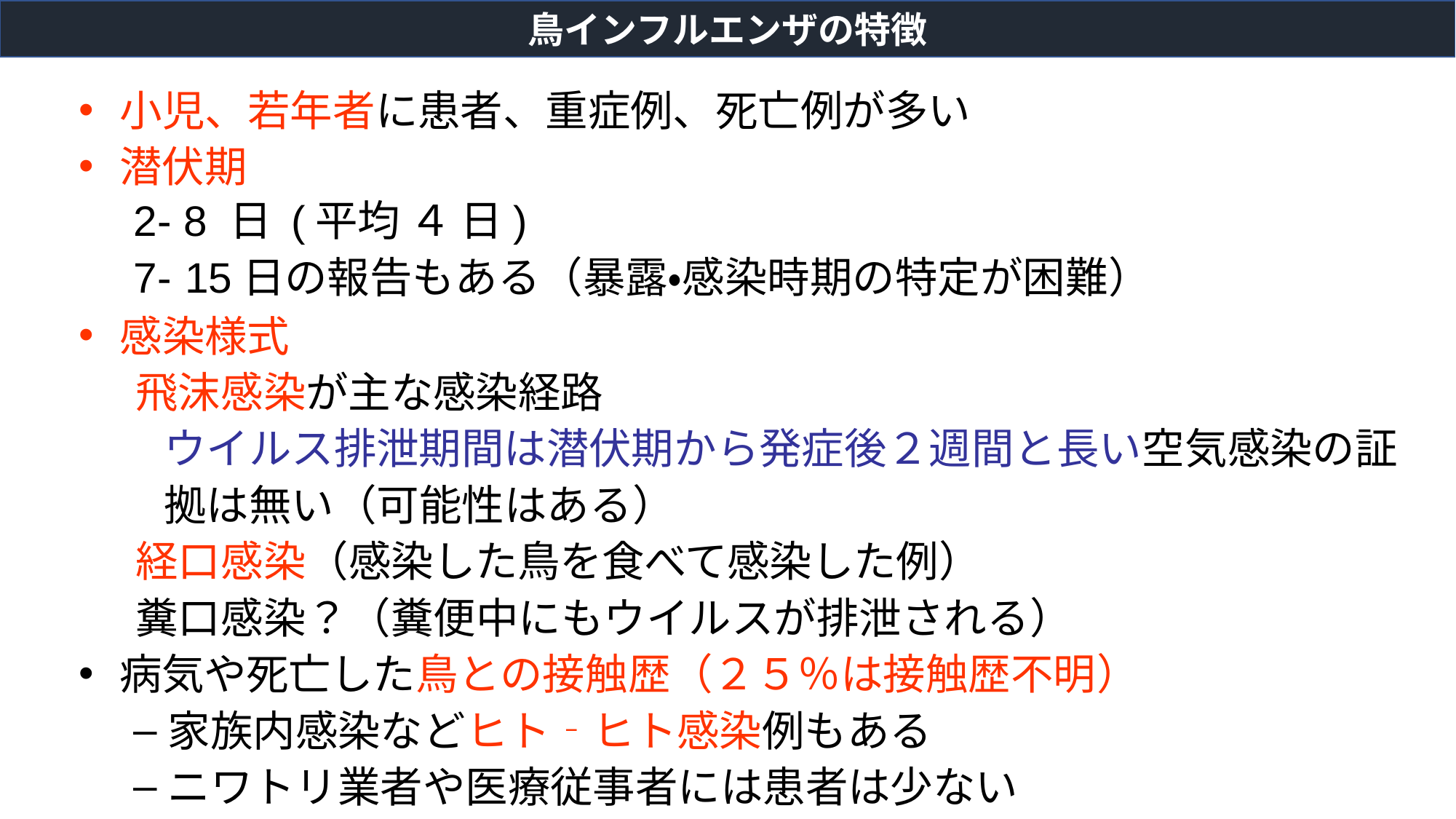

鳥インフルエンザの特徴
小児、若年者に患者、重症例、死亡例が多い
潜伏期
2- 8 日 (平均 ４ 日)
7- 15日の報告もある（暴露・感染時期の特定が困難）
感染様式
飛沫感染が主な感染経路
ウイルス排泄期間は潜伏期から発症後２週間と長い空気感染の証拠は無い（可能性はある）
経口感染（感染した鳥を食べて感染した例）
糞口感染？（糞便中にもウイルスが排泄される）
病気や死亡した鳥との接触歴（２５％は接触歴不明）
家族内感染などヒト‐ヒト感染例もある
ニワトリ業者や医療従事者には患者は少ない